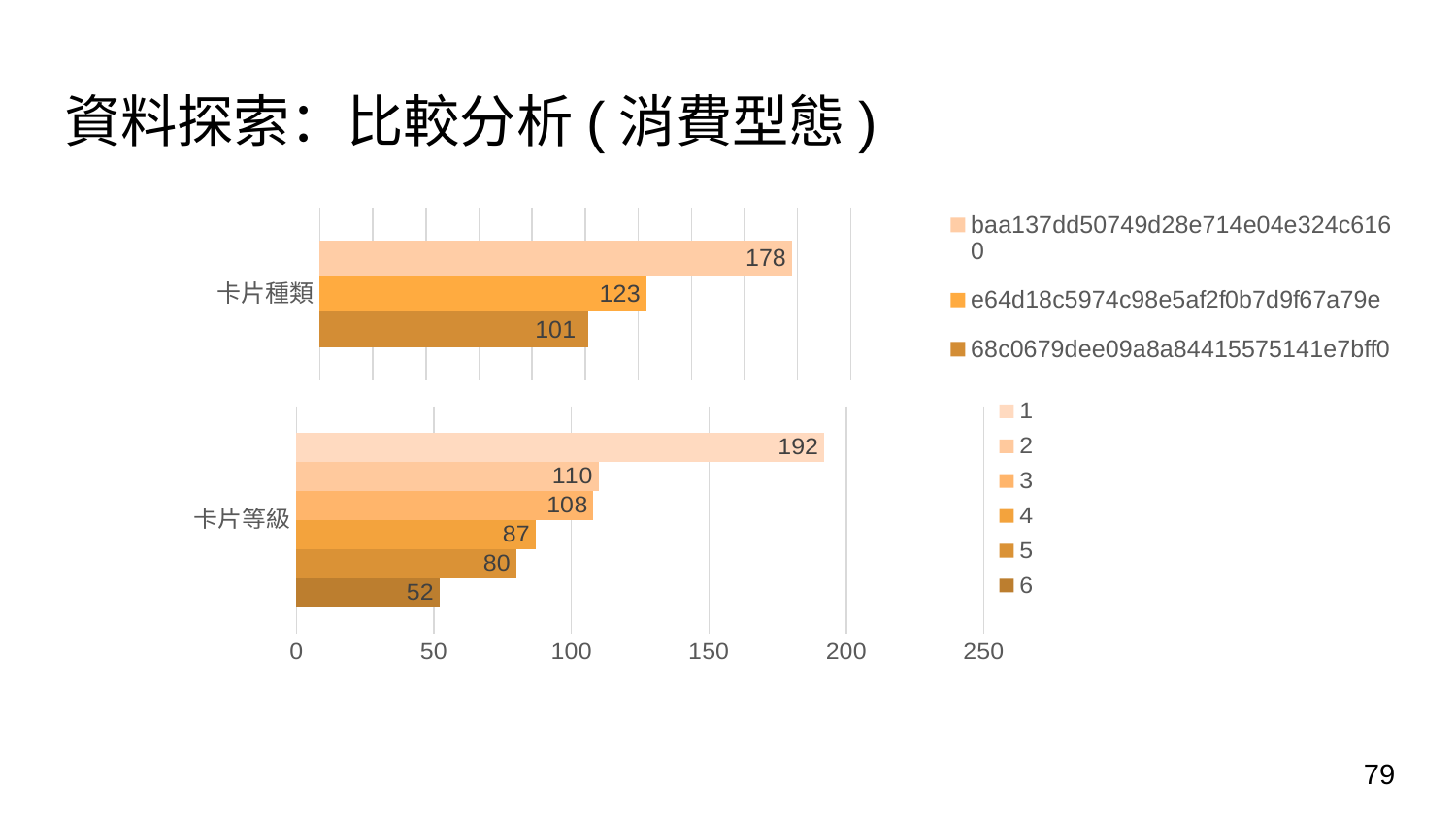

# 資料探索：比較分析(消費型態)

### Chart

| Category | 68c0679dee09a8a84415575141e7bff0 | e64d18c5974c98e5af2f0b7d9f67a79e | baa137dd50749d28e714e04e324c6160 |
|---|---|---|---|
| 卡片種類 | 101.0 | 123.0 | 178.0 |

### Chart

| Category | 6  | 5 | 4 | 3 | 2 | 1 |
|---|---|---|---|---|---|---|
| 卡片等級 | 52.0 | 80.0 | 87.0 | 108.0 | 110.0 | 192.0 |
79